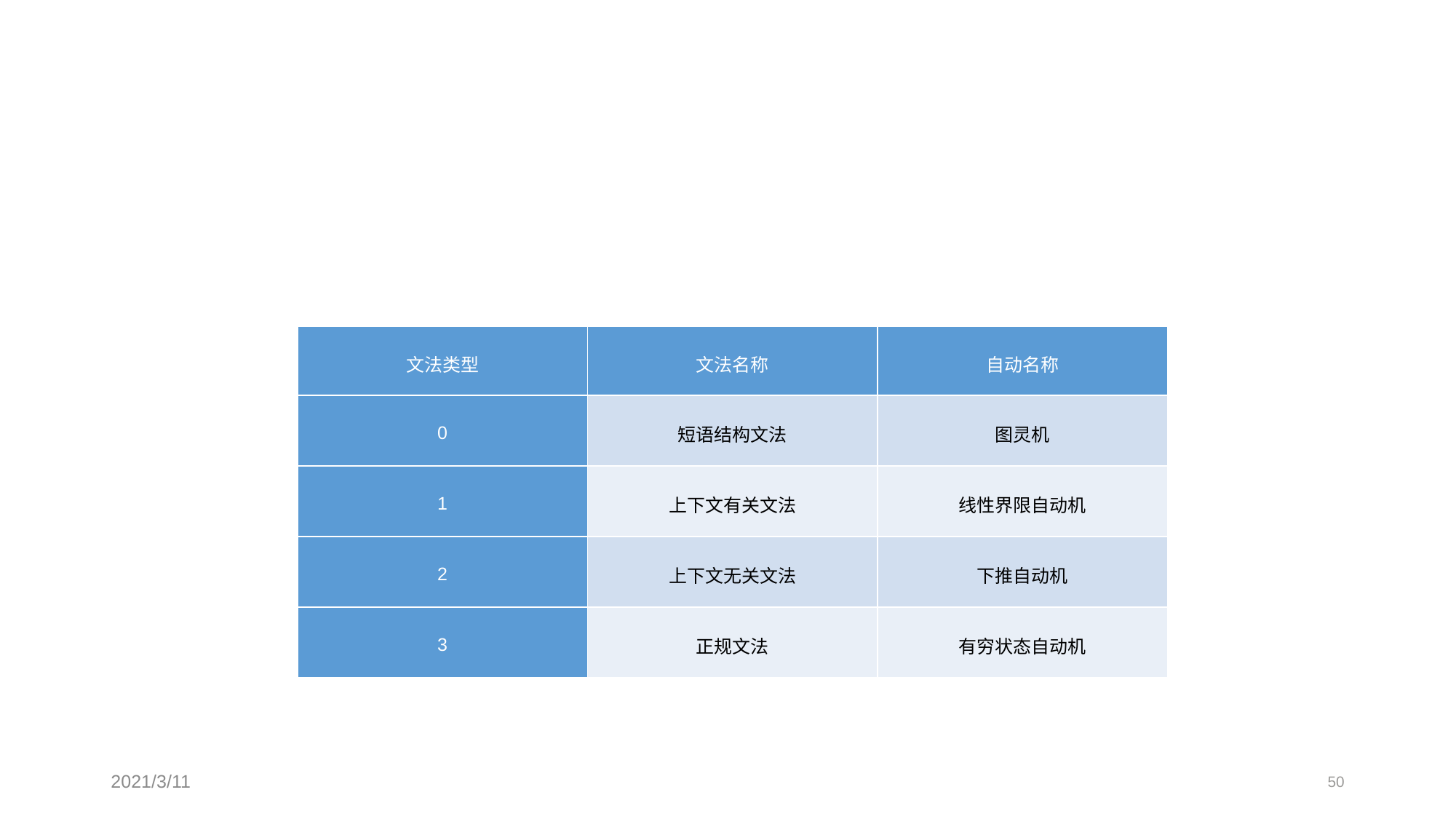

| 文法类型 | 文法名称 | 自动名称 |
| --- | --- | --- |
| 0 | 短语结构文法 | 图灵机 |
| 1 | 上下文有关文法 | 线性界限自动机 |
| 2 | 上下文无关文法 | 下推自动机 |
| 3 | 正规文法 | 有穷状态自动机 |
2021/3/11
50